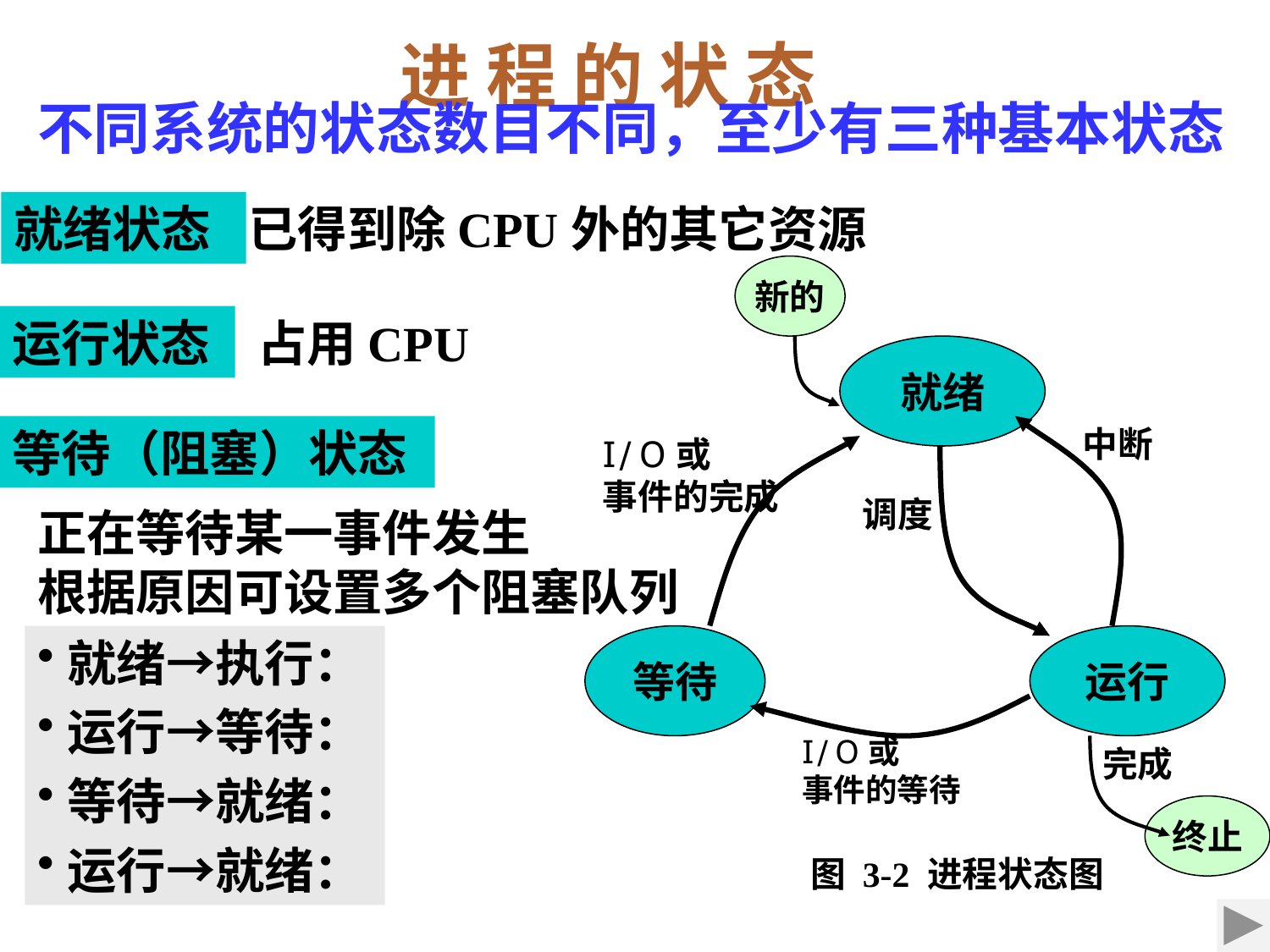

进 程 的 状 态
不同系统的状态数目不同，至少有三种基本状态
就绪状态
已得到除CPU外的其它资源
新的
运行状态
占用CPU

就绪
中断
等待（阻塞）状态

I/O或
事件的完成

调度
正在等待某一事件发生
根据原因可设置多个阻塞队列
就绪→执行：
运行→等待：
等待→就绪：
运行→就绪：
等待
运行

I/O或
事件的等待

完成
终止
图 3-2 进程状态图